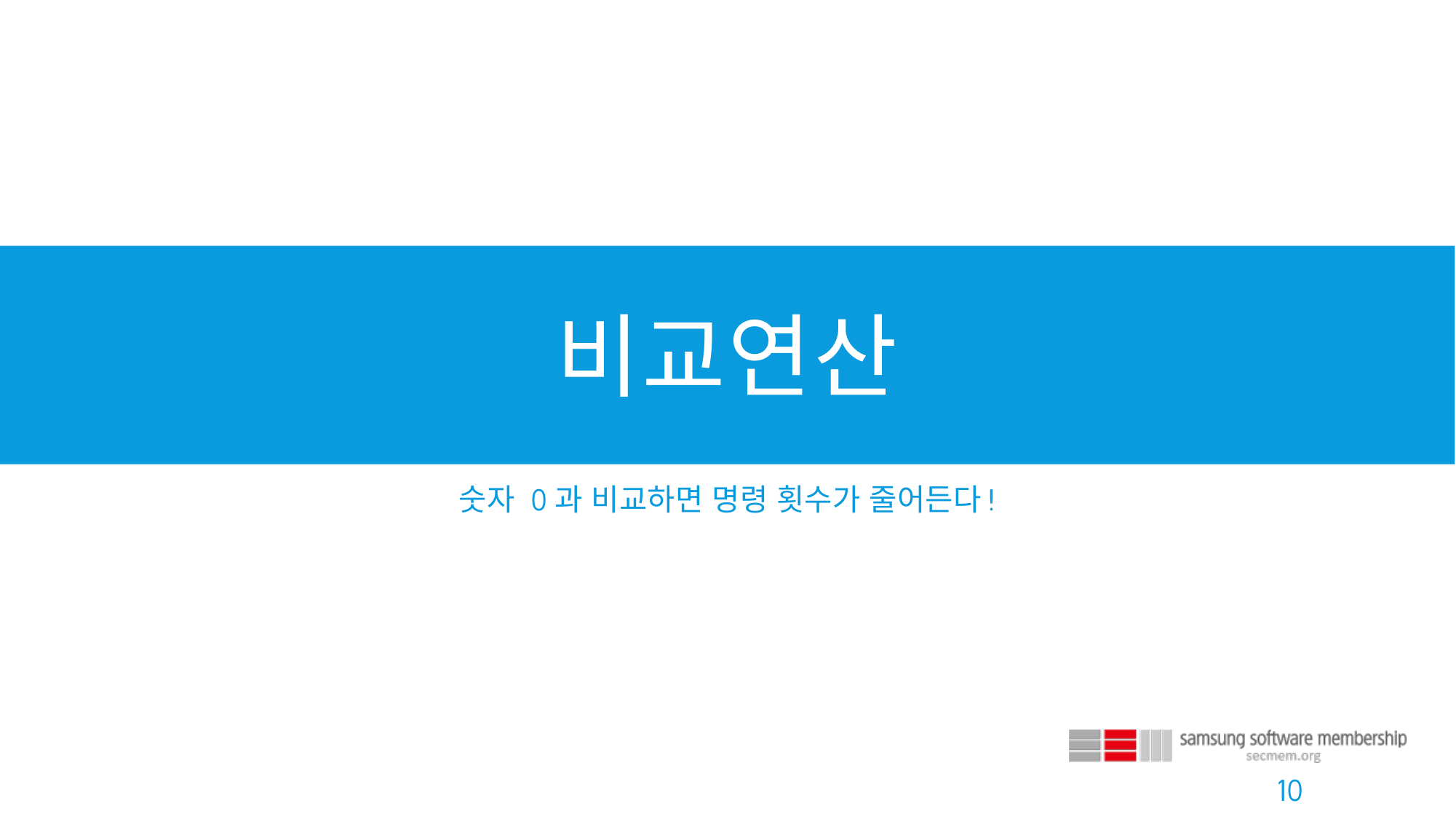

# 비교연산
숫자 0과 비교하면 명령 횟수가 줄어든다!
10